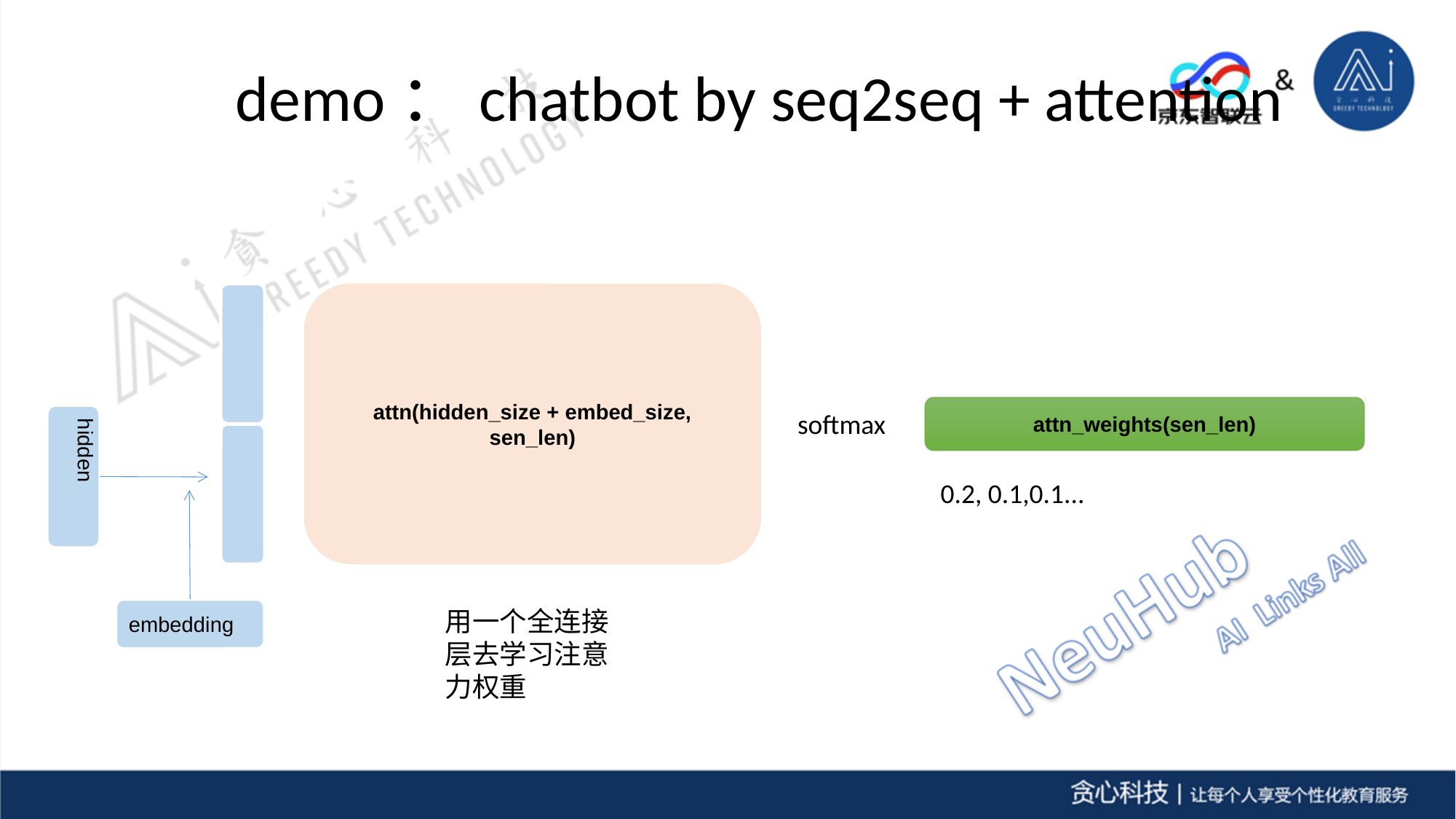

demo：chatbot by seq2seq + attention

attn(hidden_size + embed_size, sen_len)
attn_weights(sen_len)

softmax
hidden

0.2, 0.1,0.1...

embedding
用一个全连接层去学习注意力权重